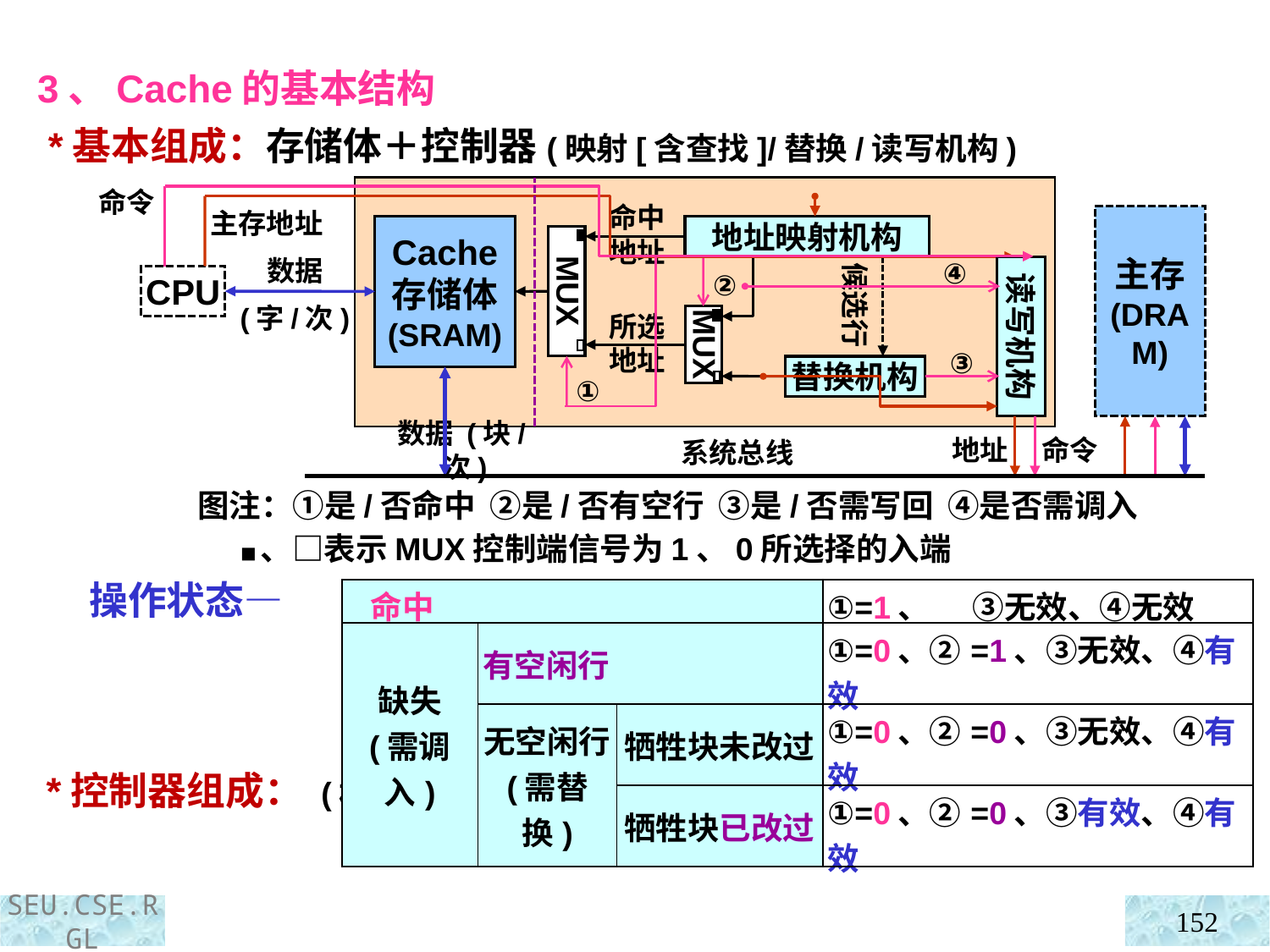

3、Cache的基本结构
 *基本组成：存储体＋控制器(映射[含查找]/替换/读写机构)

命令
主存地址
命中
地址
主存
(DRAM)
Cache
存储体
(SRAM)
地址映射机构

④
数据
(字/次)
候选行
读写机构
②
CPU
MUX
所选
地址

MUX

③
替换机构
①

命令
地址
系统总线
数据 (块/次)
图注：①是/否命中  ②是/否有空行  ③是/否需写回  ④是否需调入
      ■、□表示MUX控制端信号为1、0所选择的入端
     操作状态—

 *控制器组成： (相关环节中讨论)
| 命中 |  |  | ①=1、 ③无效、④无效 |
| --- | --- | --- | --- |
| 缺失 (需调入) | 有空闲行 |  | ①=0、②=1、③无效、④有效 |
|  | 无空闲行 (需替换) | 牺牲块未改过 | ①=0、②=0、③无效、④有效 |
|  |  | 牺牲块已改过 | ①=0、②=0、③有效、④有效 |
152